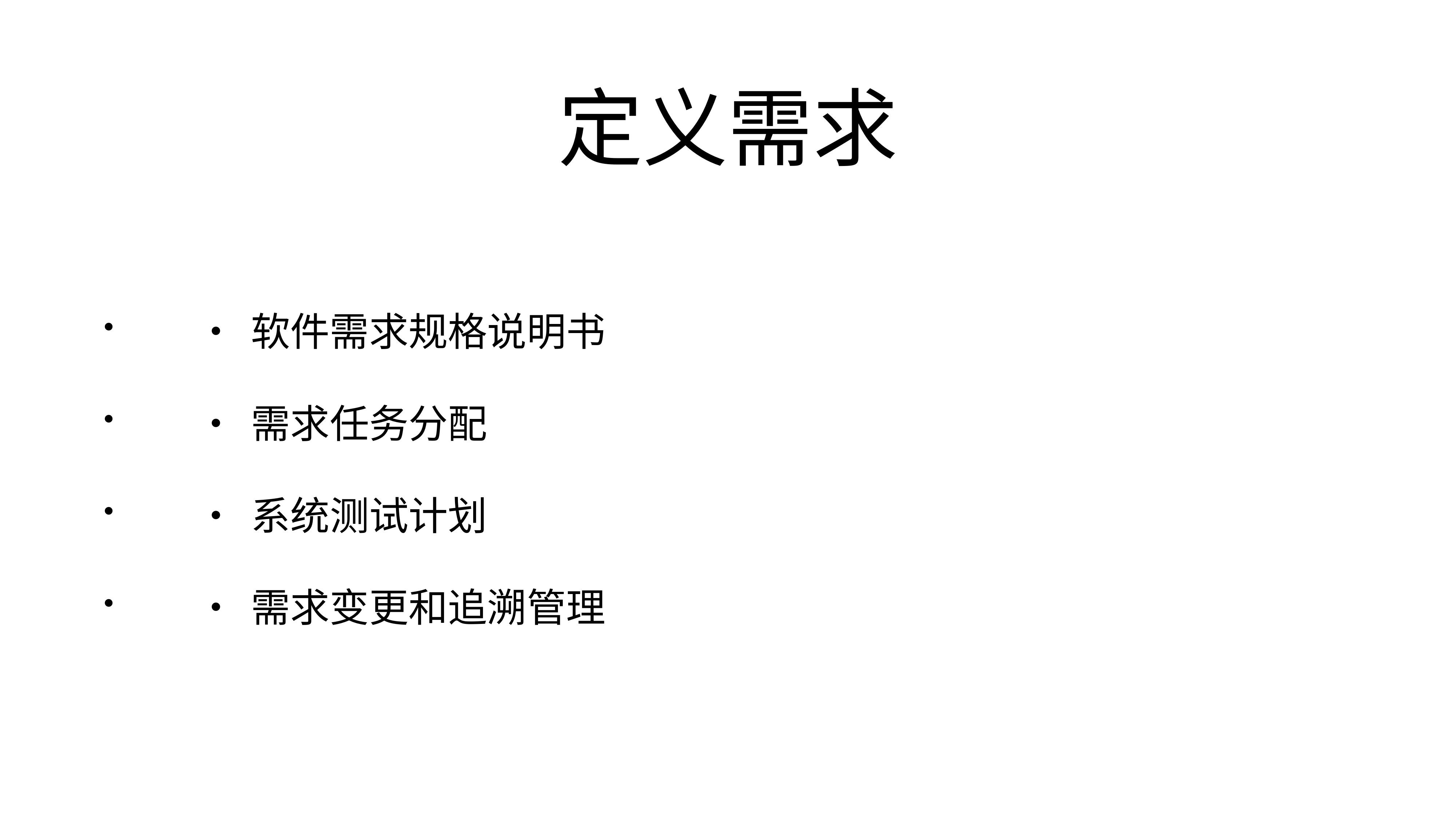

# 定义需求
	•	软件需求规格说明书
	•	需求任务分配
	•	系统测试计划
	•	需求变更和追溯管理